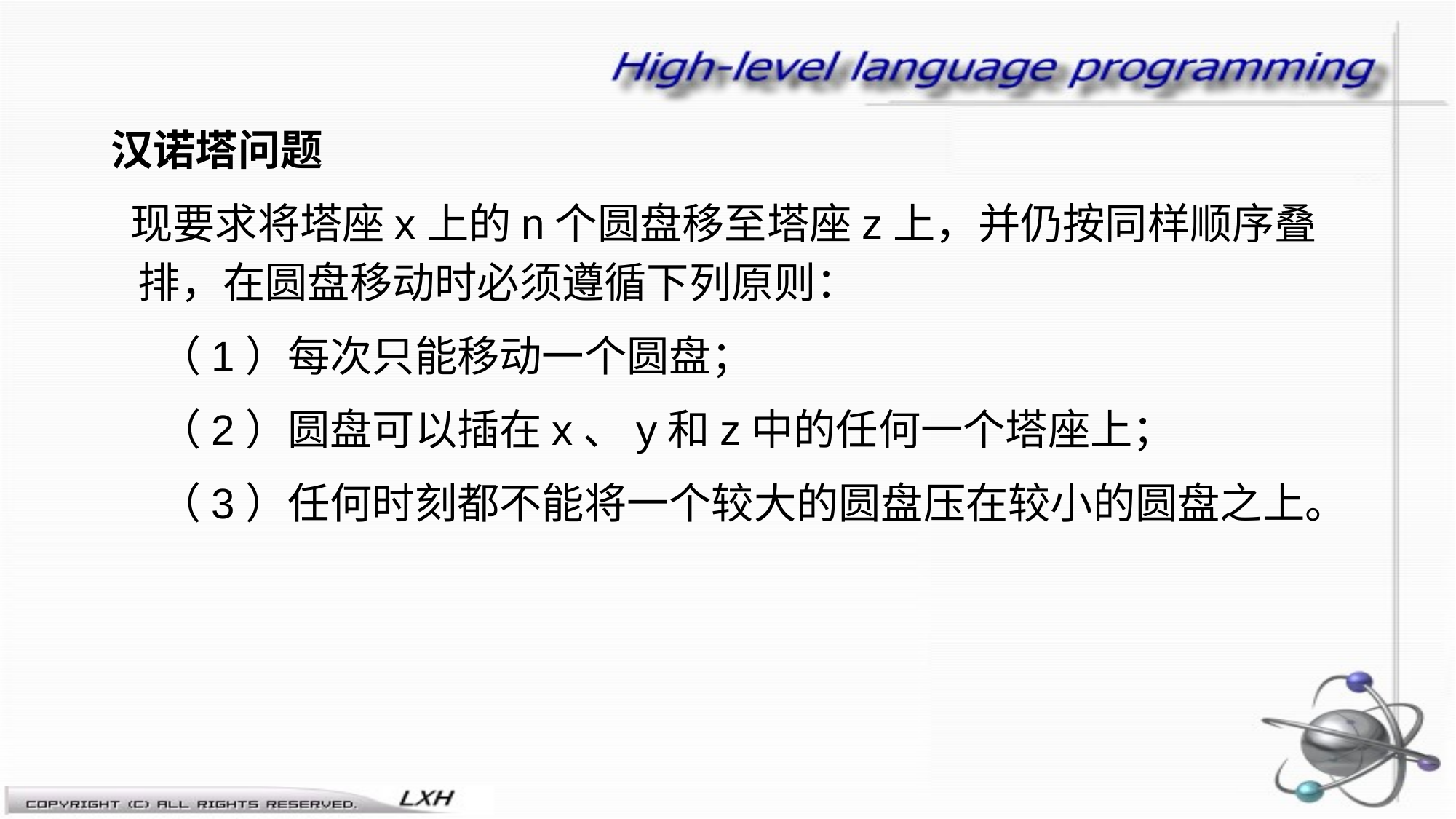

汉诺塔问题
 现要求将塔座x上的n个圆盘移至塔座z上，并仍按同样顺序叠排，在圆盘移动时必须遵循下列原则：
    （1）每次只能移动一个圆盘；
    （2）圆盘可以插在x、y和z中的任何一个塔座上；
    （3）任何时刻都不能将一个较大的圆盘压在较小的圆盘之上。